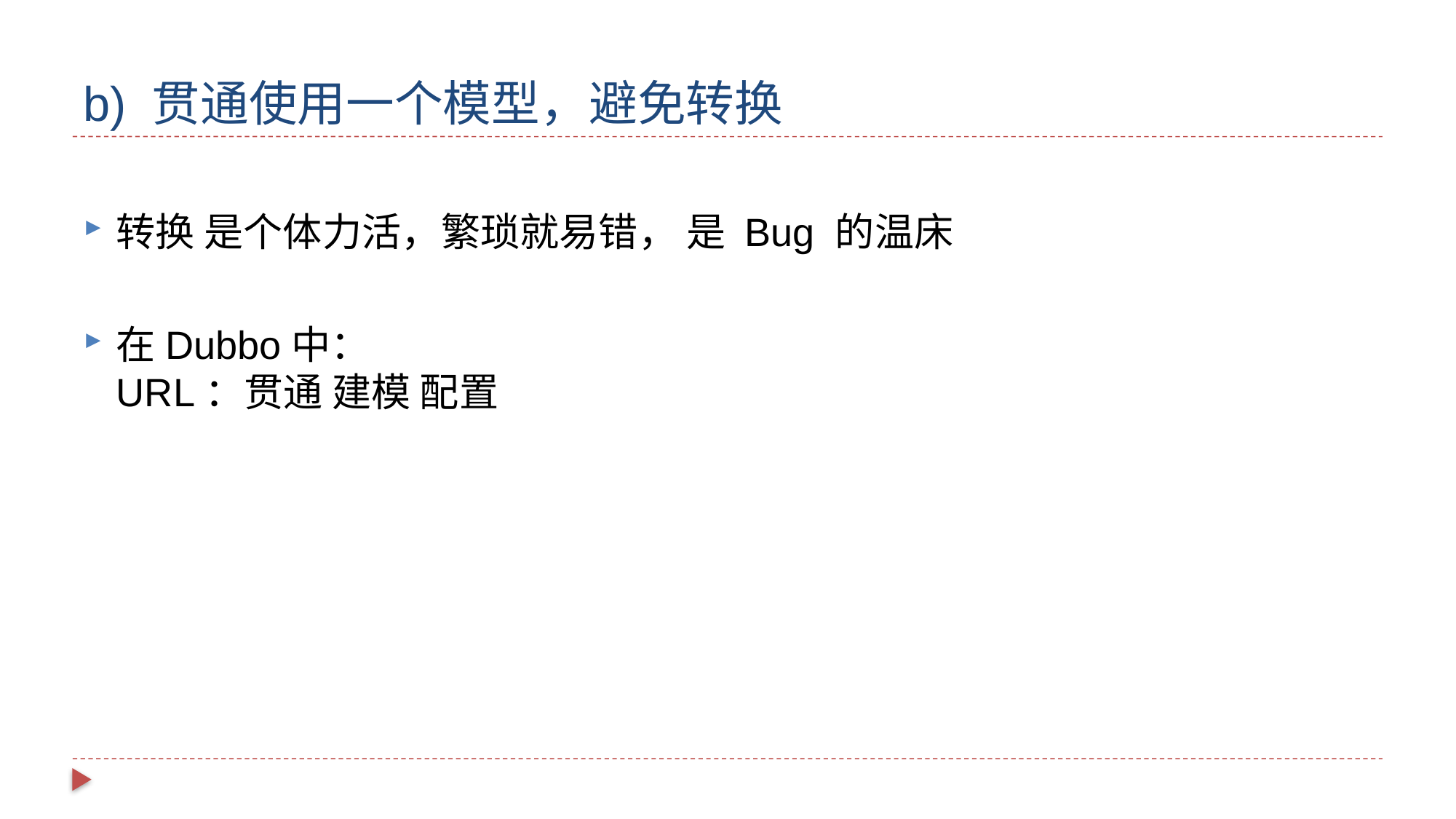

# b) 贯通使用一个模型，避免转换

转换 是个体力活，繁琐就易错， 是 Bug 的温床

在Dubbo中：
URL：贯通 建模 配置